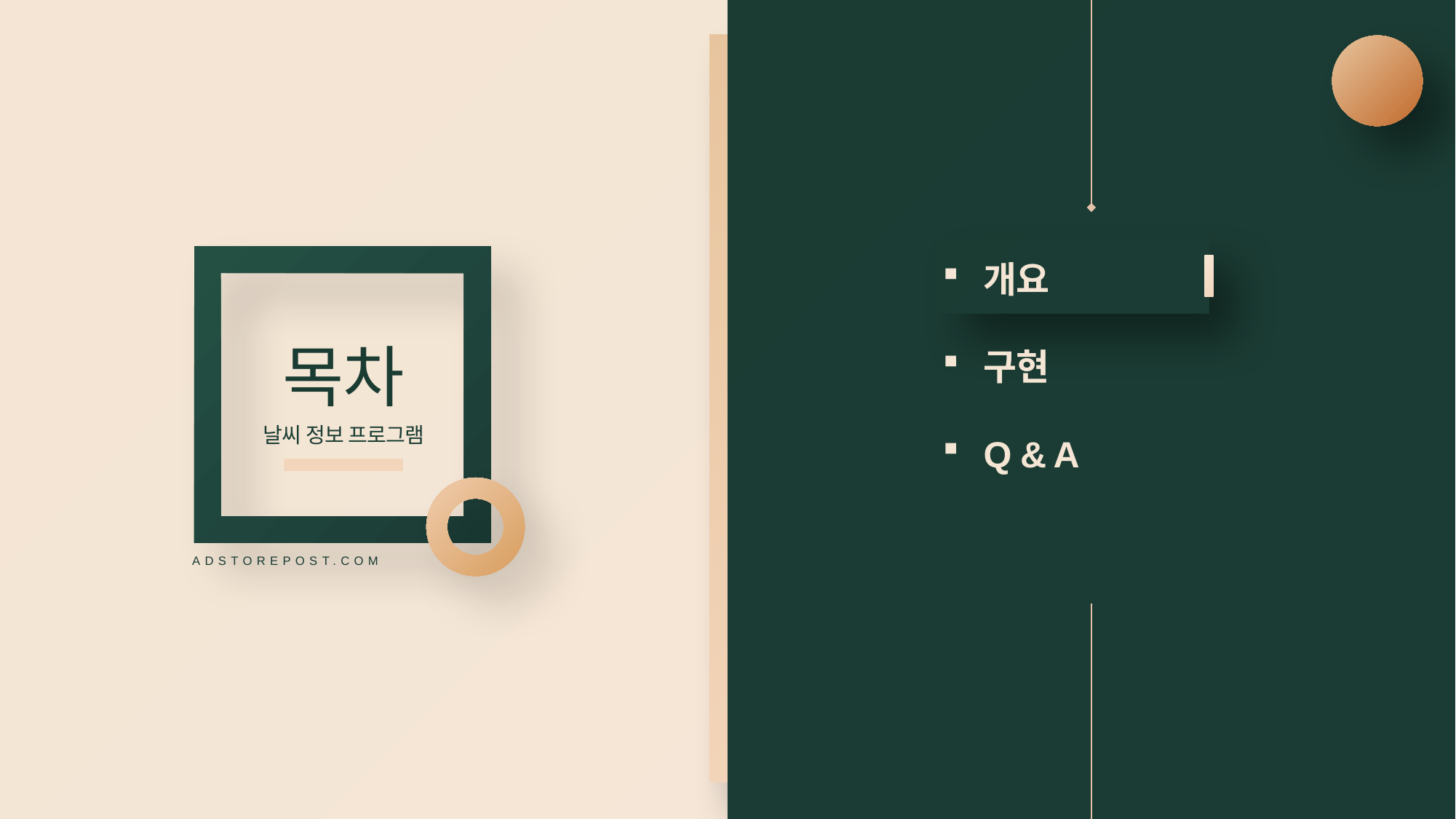

개요

구현

Q & A

목차
날씨 정보 프로그램
ADSTOREPOST.COM